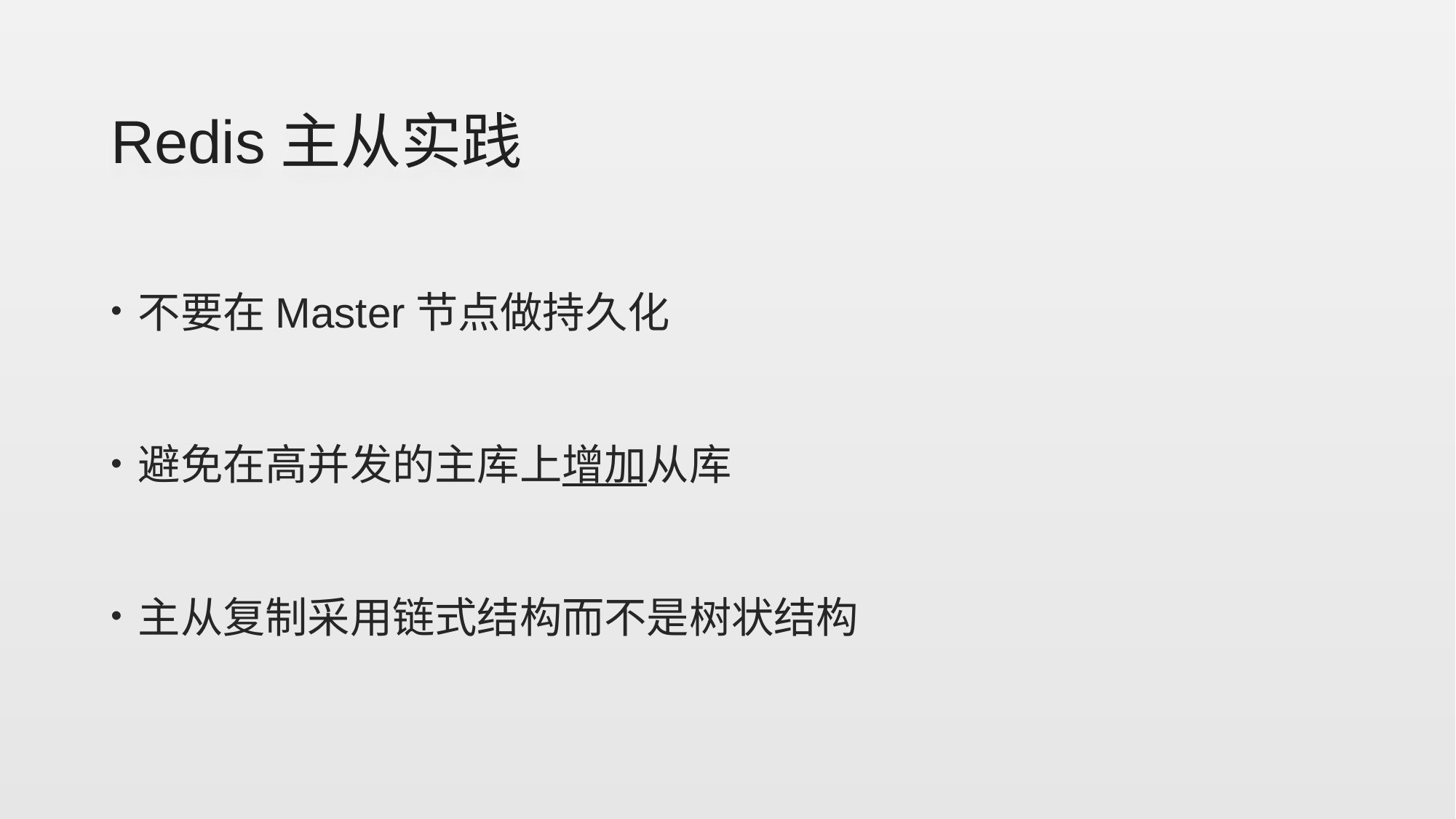

# Redis主从实践

不要在Master节点做持久化

避免在高并发的主库上增加从库

主从复制采用链式结构而不是树状结构